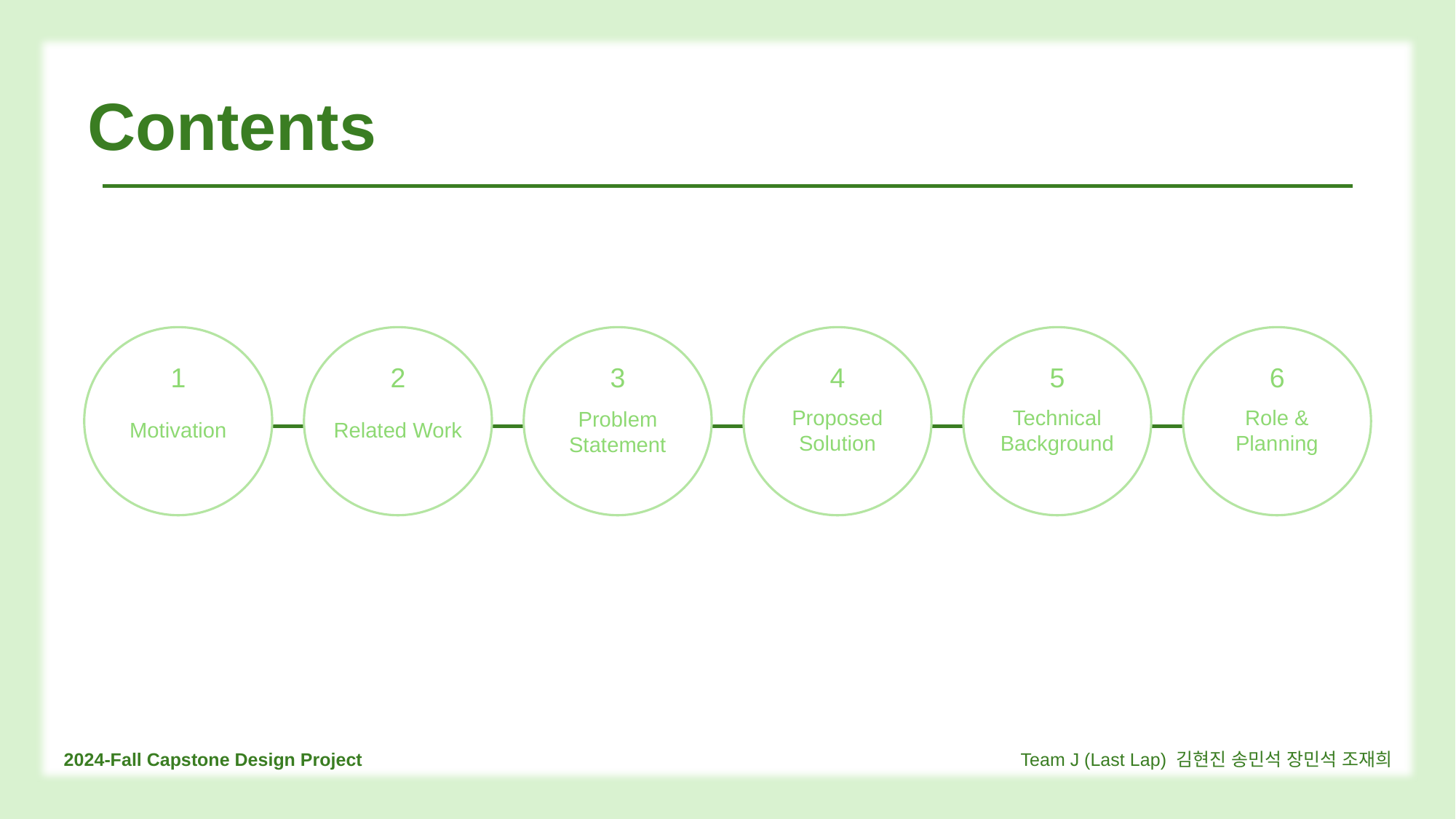

Contents

1
Motivation

2
Related Work

3
Problem
Statement

4
Proposed
Solution

5
Technical
Background

6
Role &
Planning
2024-Fall Capstone Design Project
Team J (Last Lap) 김현진 송민석 장민석 조재희